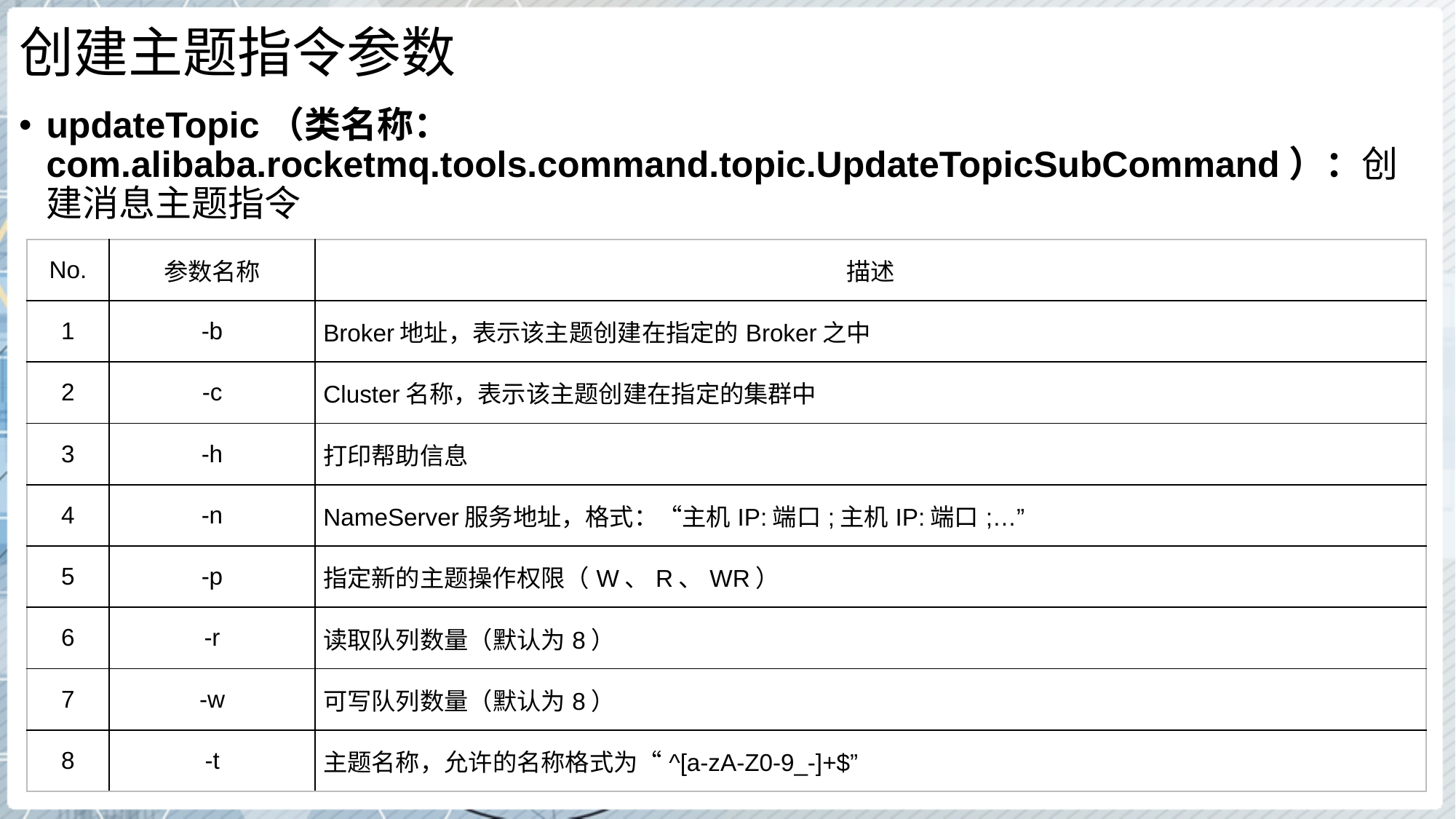

# 创建主题指令参数
updateTopic（类名称：com.alibaba.rocketmq.tools.command.topic.UpdateTopicSubCommand）：创建消息主题指令
| No. | 参数名称 | 描述 |
| --- | --- | --- |
| 1 | -b | Broker地址，表示该主题创建在指定的Broker之中 |
| 2 | -c | Cluster名称，表示该主题创建在指定的集群中 |
| 3 | -h | 打印帮助信息 |
| 4 | -n | NameServer服务地址，格式：“主机IP:端口;主机IP:端口;…” |
| 5 | -p | 指定新的主题操作权限（W、R、WR） |
| 6 | -r | 读取队列数量（默认为8） |
| 7 | -w | 可写队列数量（默认为8） |
| 8 | -t | 主题名称，允许的名称格式为“^[a-zA-Z0-9\_-]+$” |